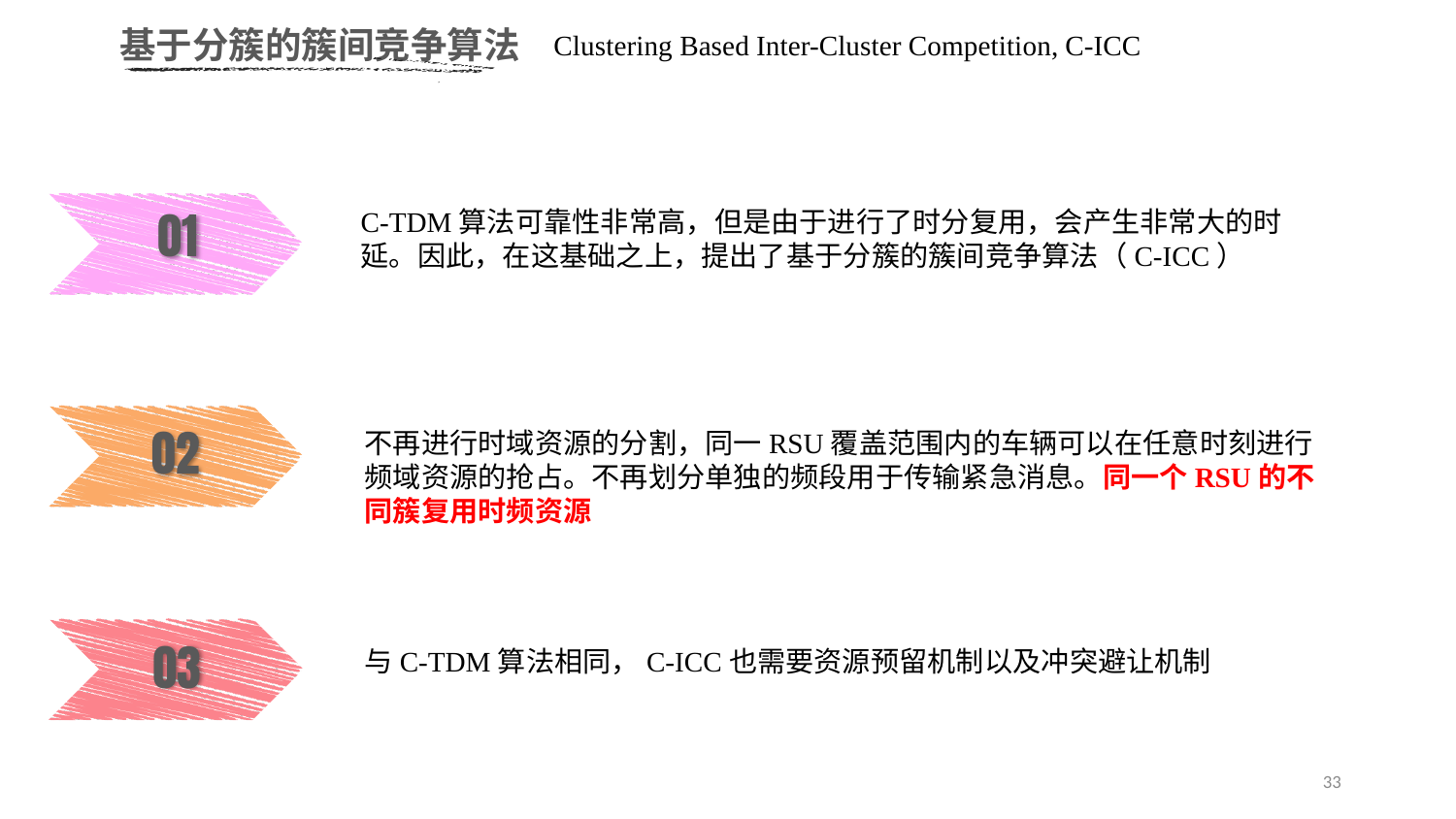

基于分簇的簇间竞争算法
Clustering Based Inter-Cluster Competition, C-ICC

C-TDM算法可靠性非常高，但是由于进行了时分复用，会产生非常大的时延。因此，在这基础之上，提出了基于分簇的簇间竞争算法（C-ICC）
01

02
不再进行时域资源的分割，同一RSU覆盖范围内的车辆可以在任意时刻进行频域资源的抢占。不再划分单独的频段用于传输紧急消息。同一个RSU的不同簇复用时频资源

03
与C-TDM算法相同，C-ICC也需要资源预留机制以及冲突避让机制
33